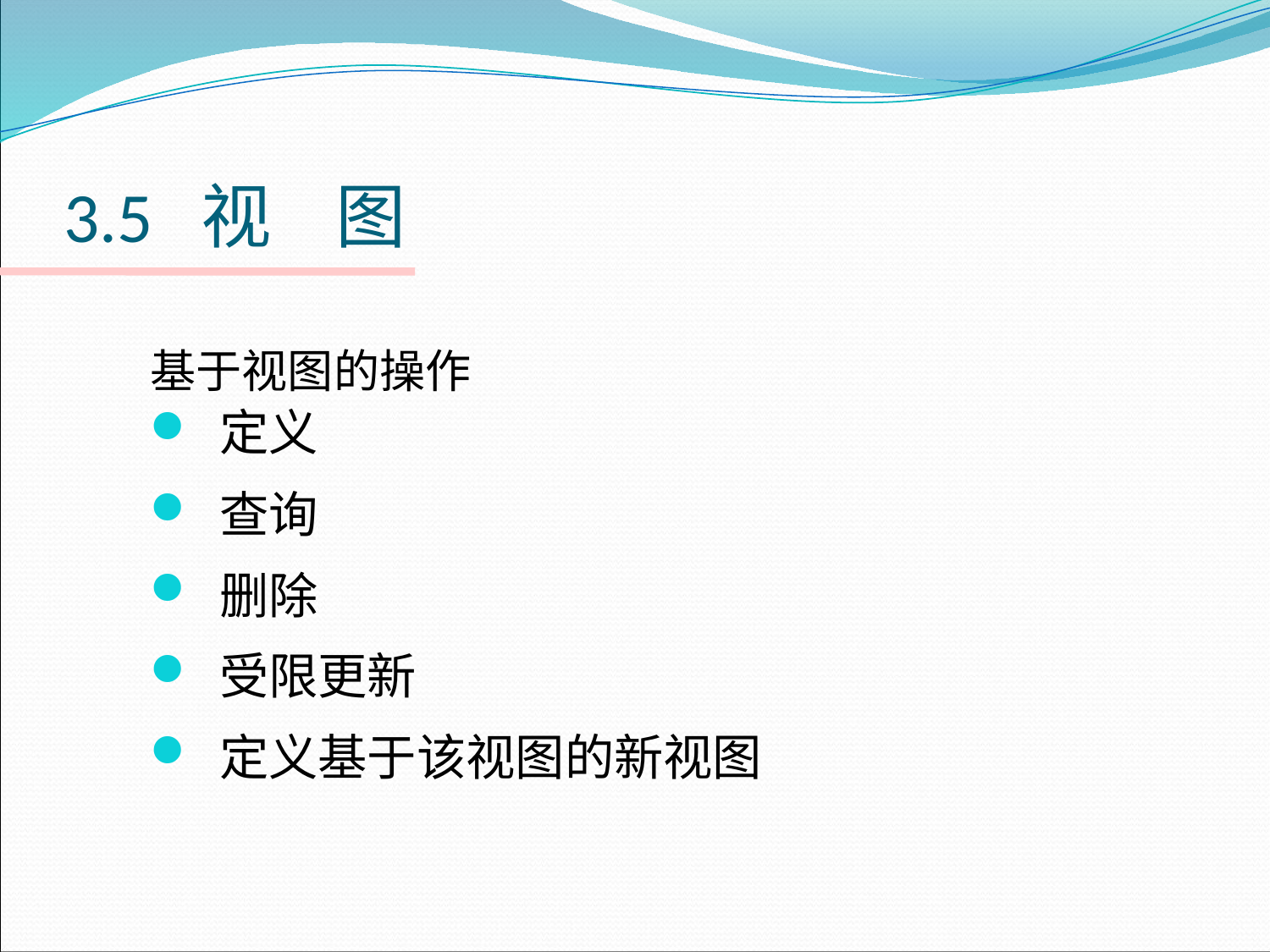

# 3.5  视    图
基于视图的操作
 定义
 查询
 删除
 受限更新
 定义基于该视图的新视图

375